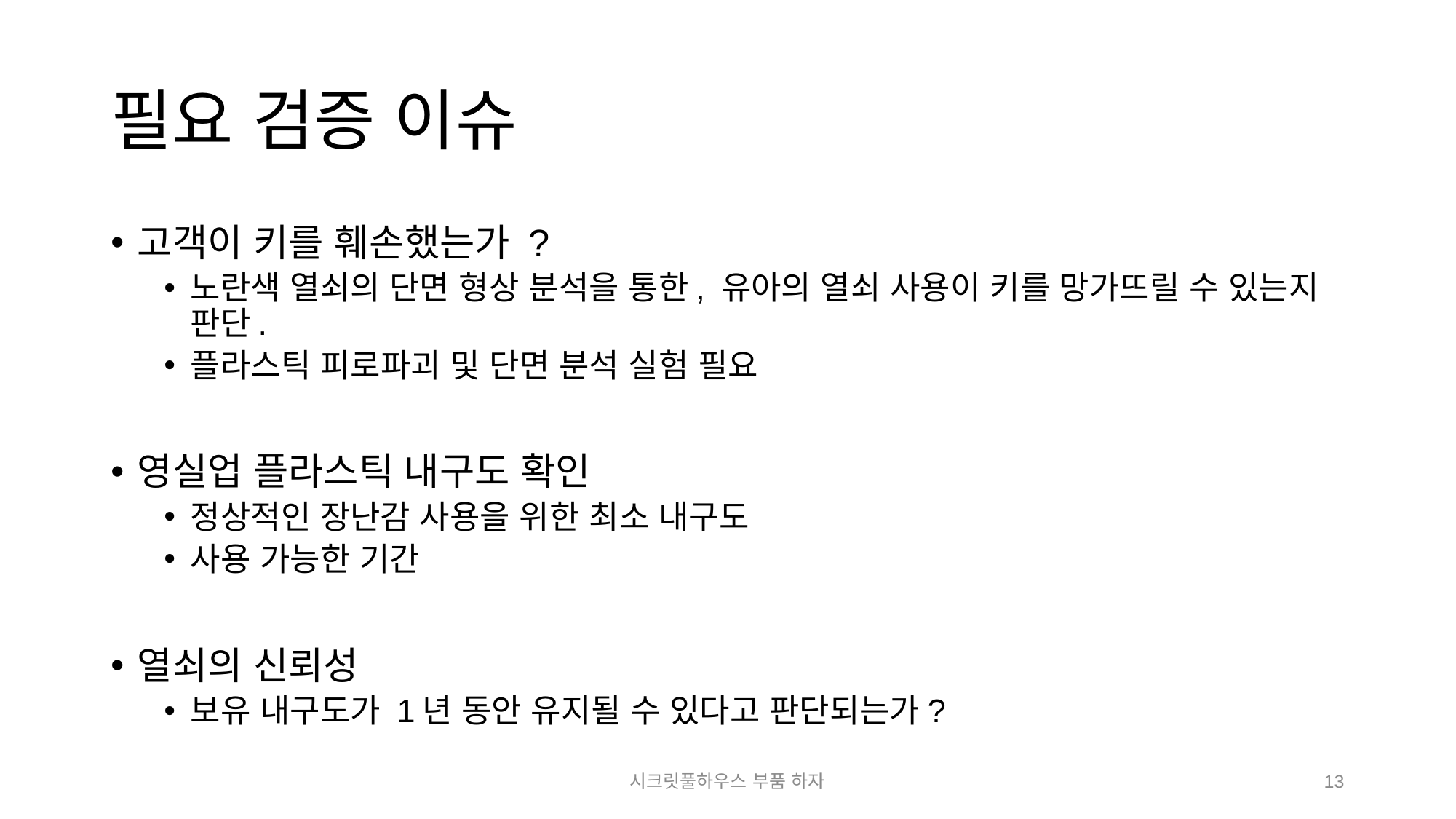

# 필요 검증 이슈
고객이 키를 훼손했는가 ?
노란색 열쇠의 단면 형상 분석을 통한, 유아의 열쇠 사용이 키를 망가뜨릴 수 있는지 판단.
플라스틱 피로파괴 및 단면 분석 실험 필요

영실업 플라스틱 내구도 확인
정상적인 장난감 사용을 위한 최소 내구도
사용 가능한 기간

열쇠의 신뢰성
보유 내구도가 1년 동안 유지될 수 있다고 판단되는가?

시크릿풀하우스 부품 하자
13